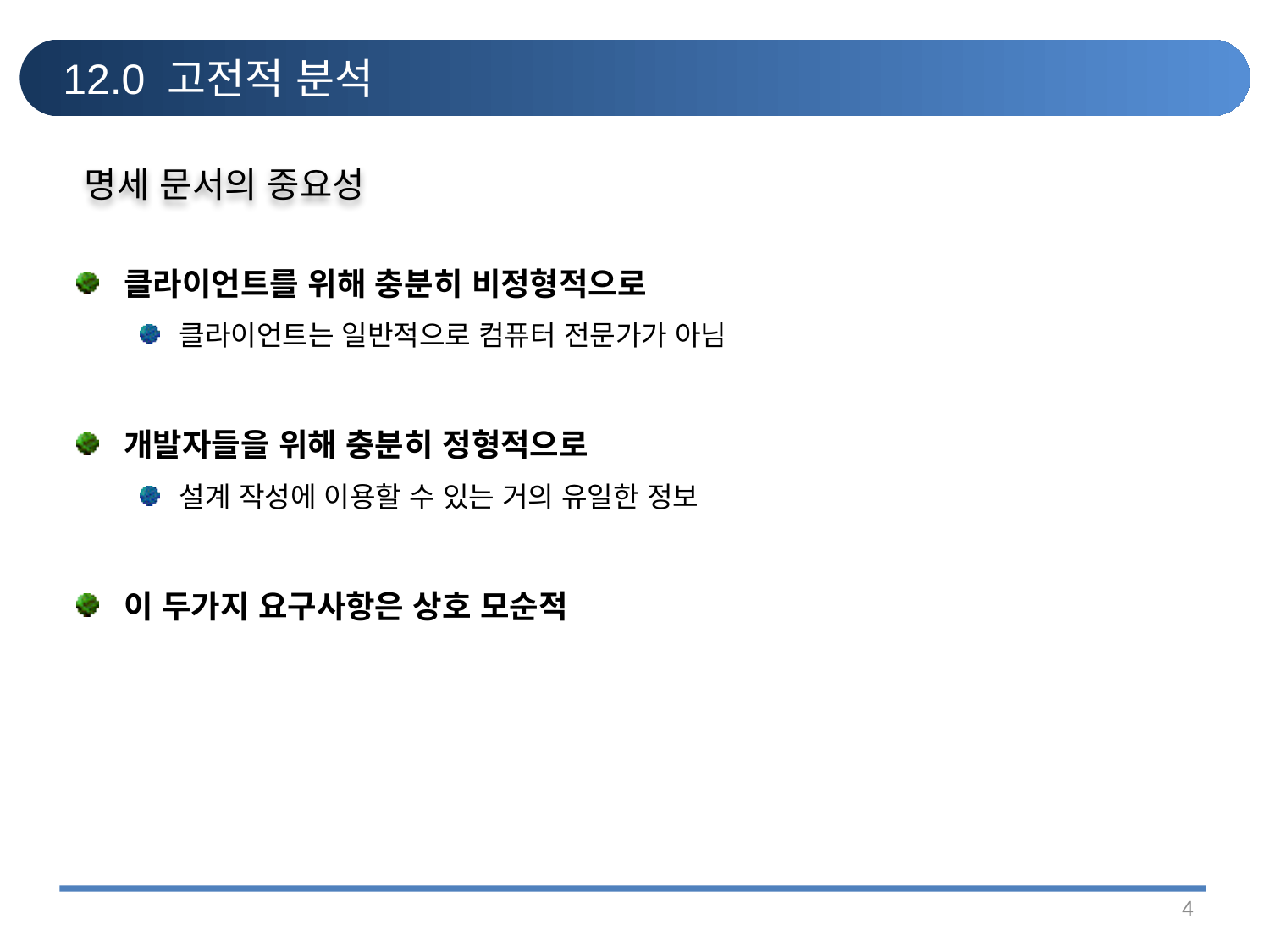

# 12.0 고전적 분석
명세 문서의 중요성
클라이언트를 위해 충분히 비정형적으로
클라이언트는 일반적으로 컴퓨터 전문가가 아님

개발자들을 위해 충분히 정형적으로
설계 작성에 이용할 수 있는 거의 유일한 정보

이 두가지 요구사항은 상호 모순적
4